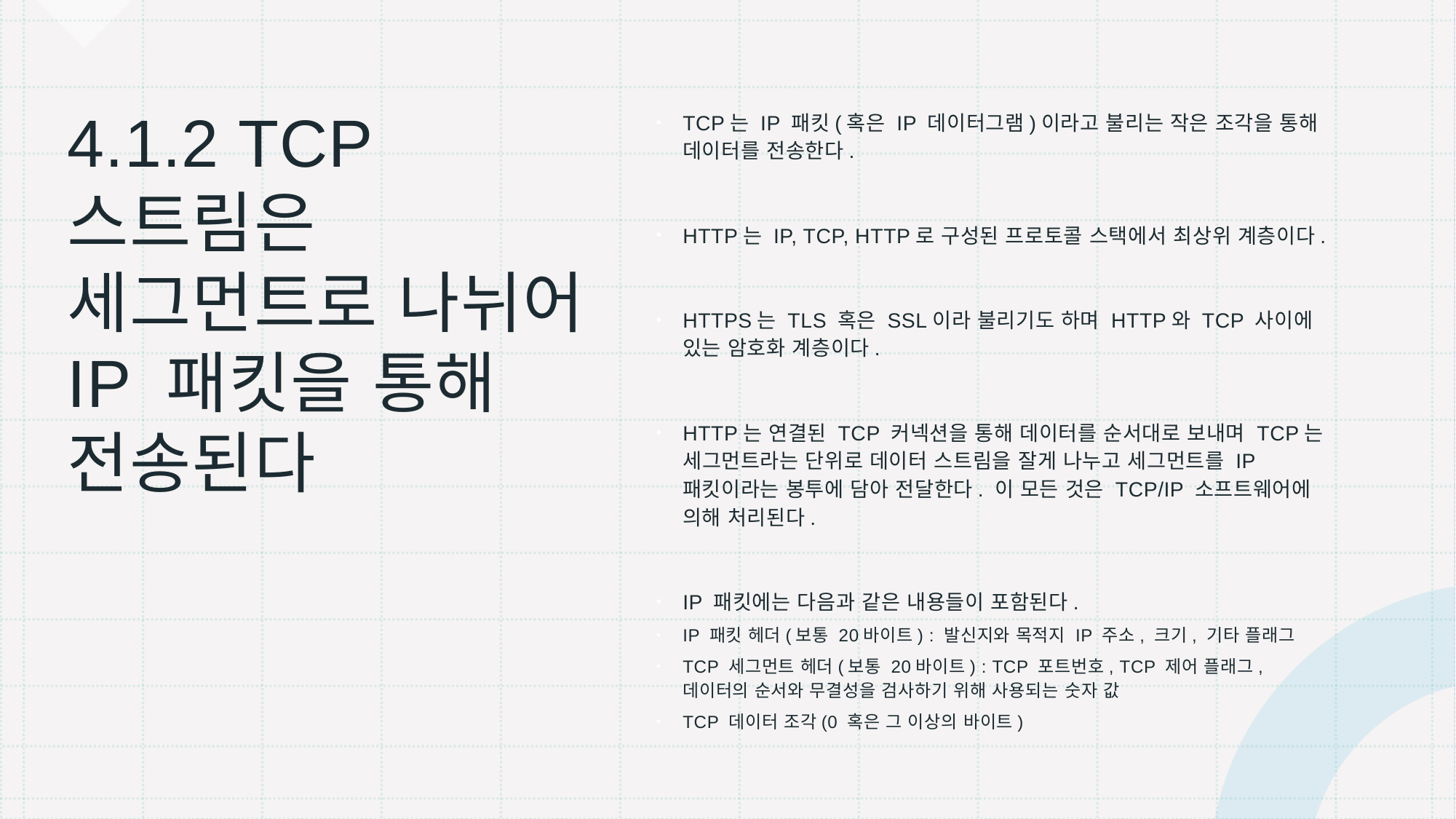

# 4.1.2 TCP 스트림은 세그먼트로 나뉘어 IP 패킷을 통해 전송된다
TCP는 IP 패킷(혹은 IP 데이터그램)이라고 불리는 작은 조각을 통해 데이터를 전송한다.

HTTP는 IP, TCP, HTTP로 구성된 프로토콜 스택에서 최상위 계층이다.

HTTPS는 TLS 혹은 SSL이라 불리기도 하며 HTTP와 TCP 사이에 있는 암호화 계층이다.

HTTP는 연결된 TCP 커넥션을 통해 데이터를 순서대로 보내며 TCP는 세그먼트라는 단위로 데이터 스트림을 잘게 나누고 세그먼트를 IP 패킷이라는 봉투에 담아 전달한다. 이 모든 것은 TCP/IP 소프트웨어에 의해 처리된다.

IP 패킷에는 다음과 같은 내용들이 포함된다.
IP 패킷 헤더(보통 20바이트) : 발신지와 목적지 IP 주소, 크기, 기타 플래그
TCP 세그먼트 헤더(보통 20바이트) : TCP 포트번호, TCP 제어 플래그, 데이터의 순서와 무결성을 검사하기 위해 사용되는 숫자 값
TCP 데이터 조각(0 혹은 그 이상의 바이트)